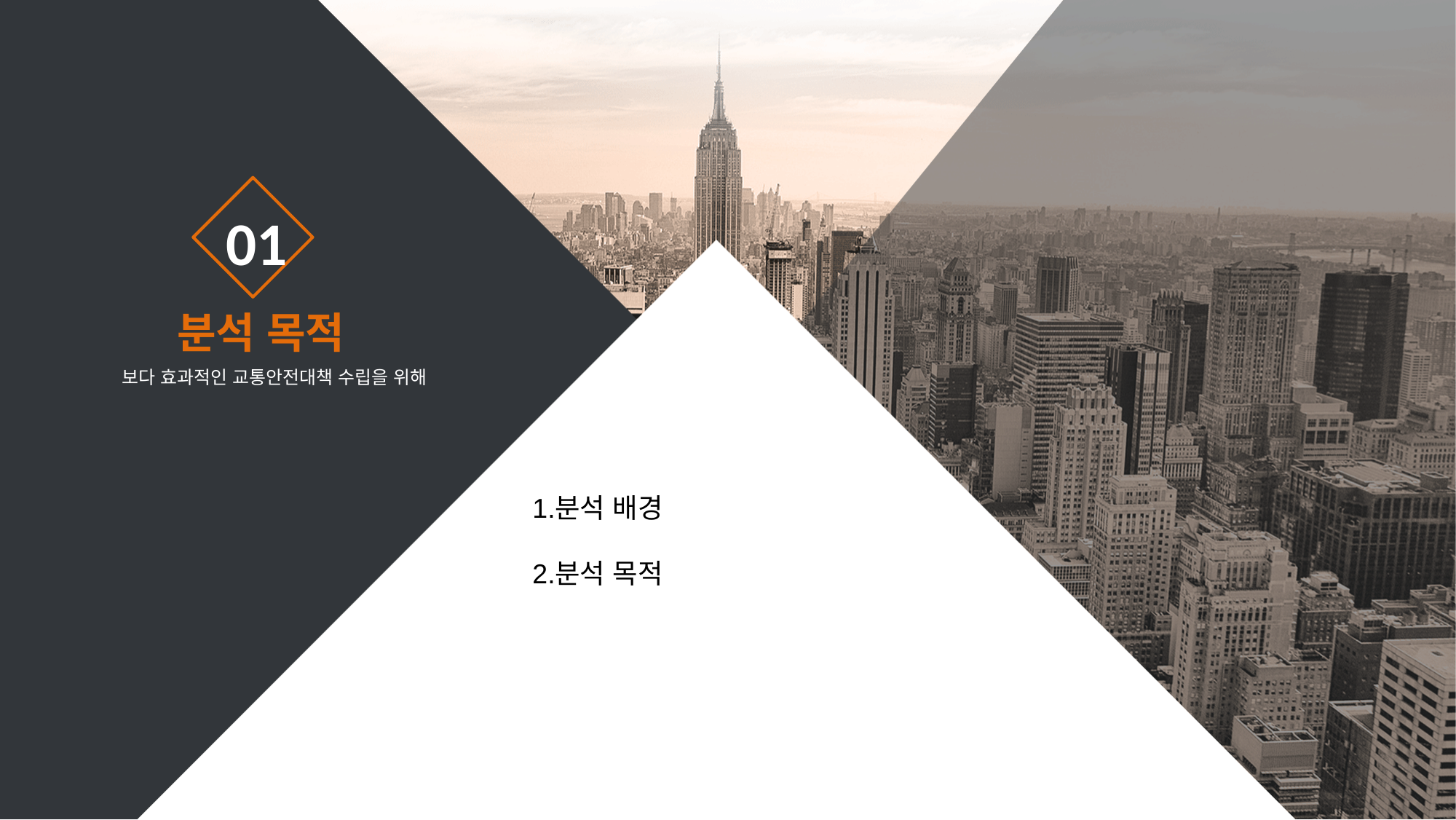

01
분석 목적
보다 효과적인 교통안전대책 수립을 위해
분석 배경
분석 목적